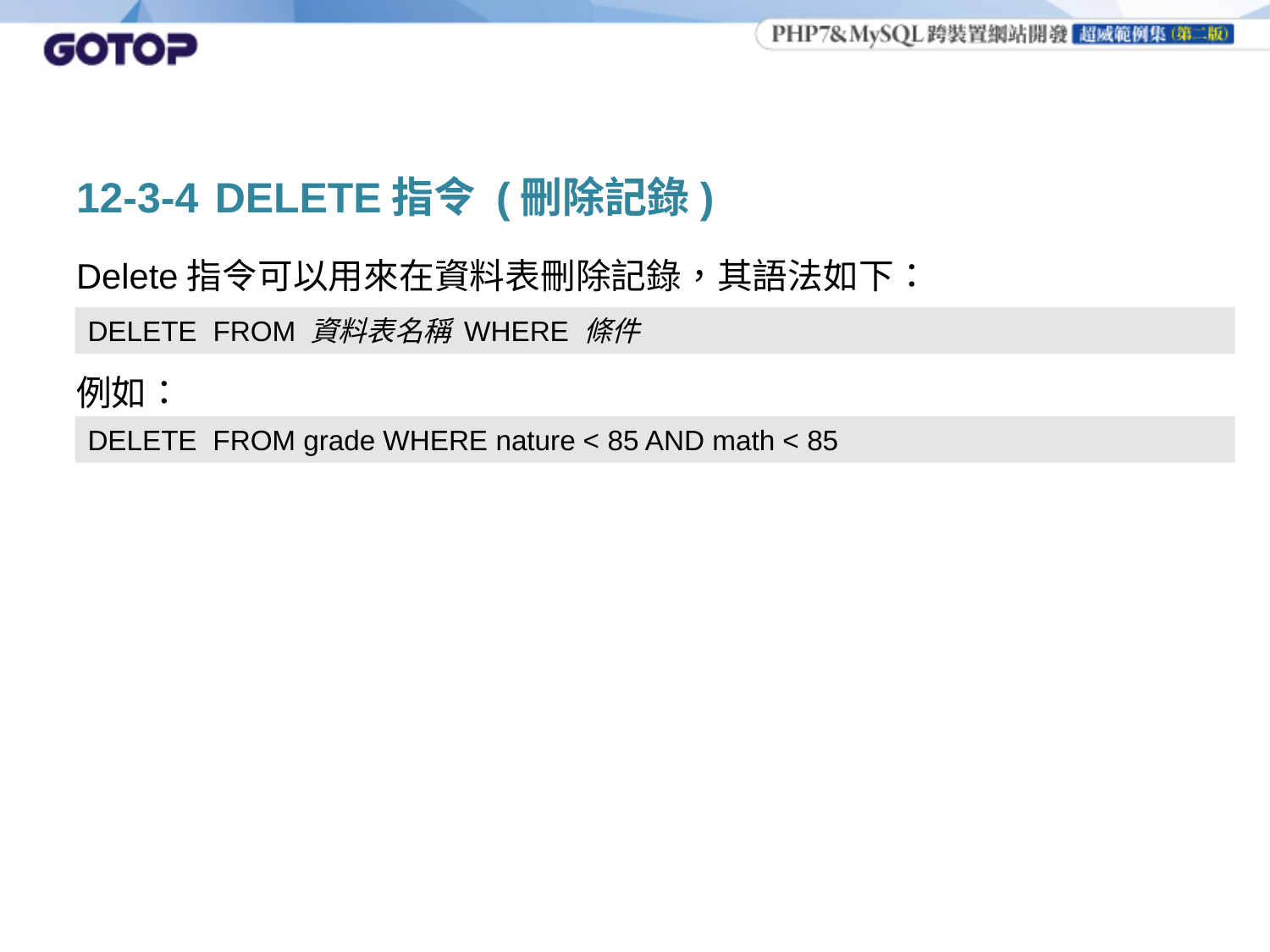

# 12-3-4	 DELETE指令 (刪除記錄)
Delete指令可以用來在資料表刪除記錄，其語法如下：

例如：

DELETE  FROM 資料表名稱 WHERE 條件
DELETE  FROM grade WHERE nature < 85 AND math < 85